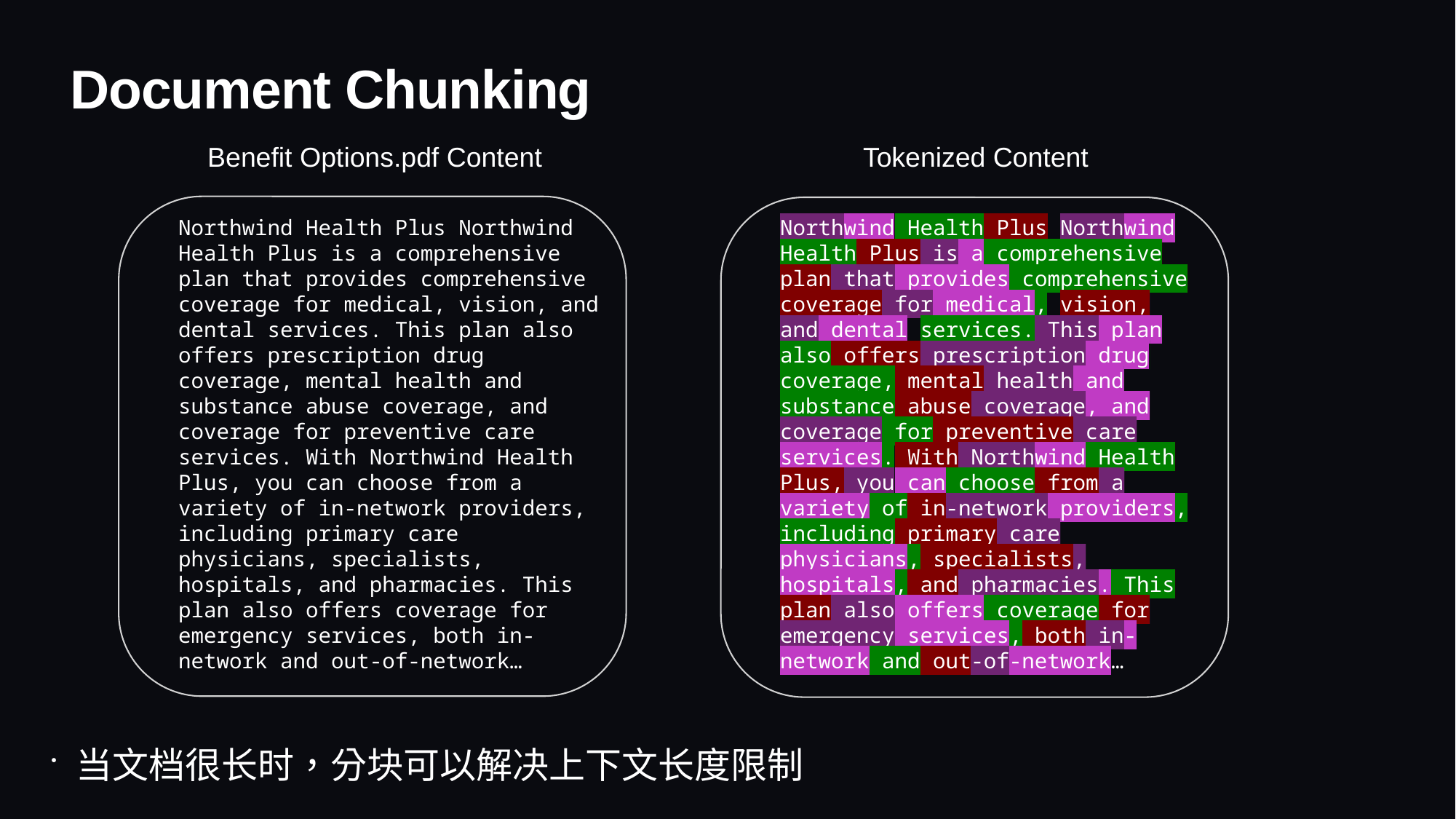

# Document Chunking
Benefit Options.pdf Content
Tokenized Content

Northwind Health Plus Northwind Health Plus is a comprehensive plan that provides comprehensive coverage for medical, vision, and dental services. This plan also offers prescription drug coverage, mental health and substance abuse coverage, and coverage for preventive care services. With Northwind Health Plus, you can choose from a variety of in-network providers, including primary care physicians, specialists, hospitals, and pharmacies. This plan also offers coverage for emergency services, both in-network and out-of-network…
Northwind Health Plus Northwind Health Plus is a comprehensive plan that provides comprehensive coverage for medical, vision, and dental services. This plan also offers prescription drug coverage, mental health and substance abuse coverage, and coverage for preventive care services. With Northwind Health Plus, you can choose from a variety of in-network providers, including primary care physicians, specialists, hospitals, and pharmacies. This plan also offers coverage for emergency services, both in-network and out-of-network…
当文档很长时，分块可以解决上下文长度限制